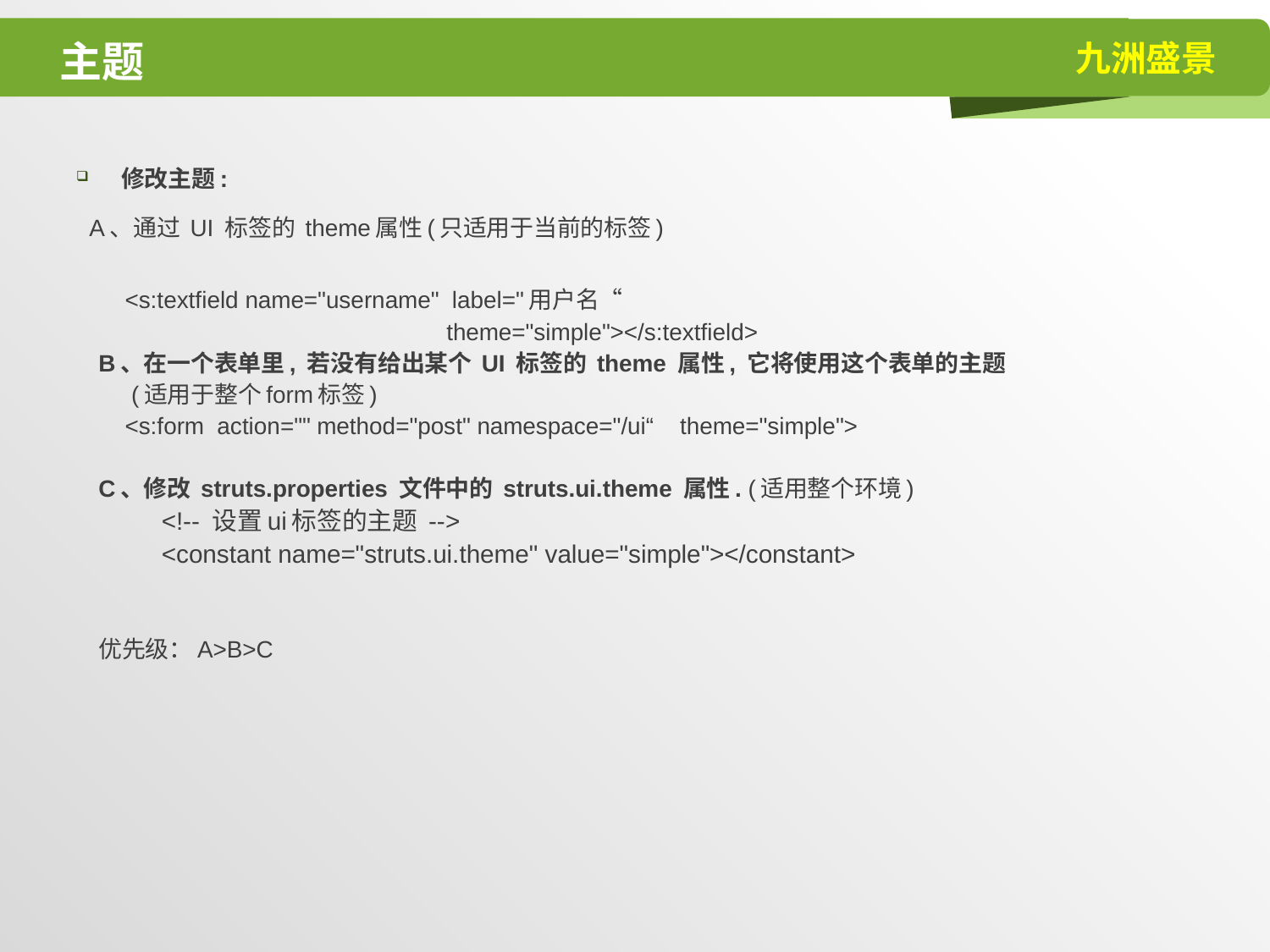

# 主题
修改主题:
  A、通过 UI 标签的 theme属性(只适用于当前的标签)

    <s:textfield name="username"  label="用户名“
                                                     theme="simple"></s:textfield>
B、在一个表单里, 若没有给出某个 UI 标签的 theme 属性, 它将使用这个表单的主题
     (适用于整个form标签)
    <s:form  action="" method="post" namespace="/ui“    theme="simple">

C、修改 struts.properties 文件中的 struts.ui.theme 属性. (适用整个环境)
         <!-- 设置ui标签的主题 -->
         <constant name="struts.ui.theme" value="simple"></constant>

优先级：A>B>C